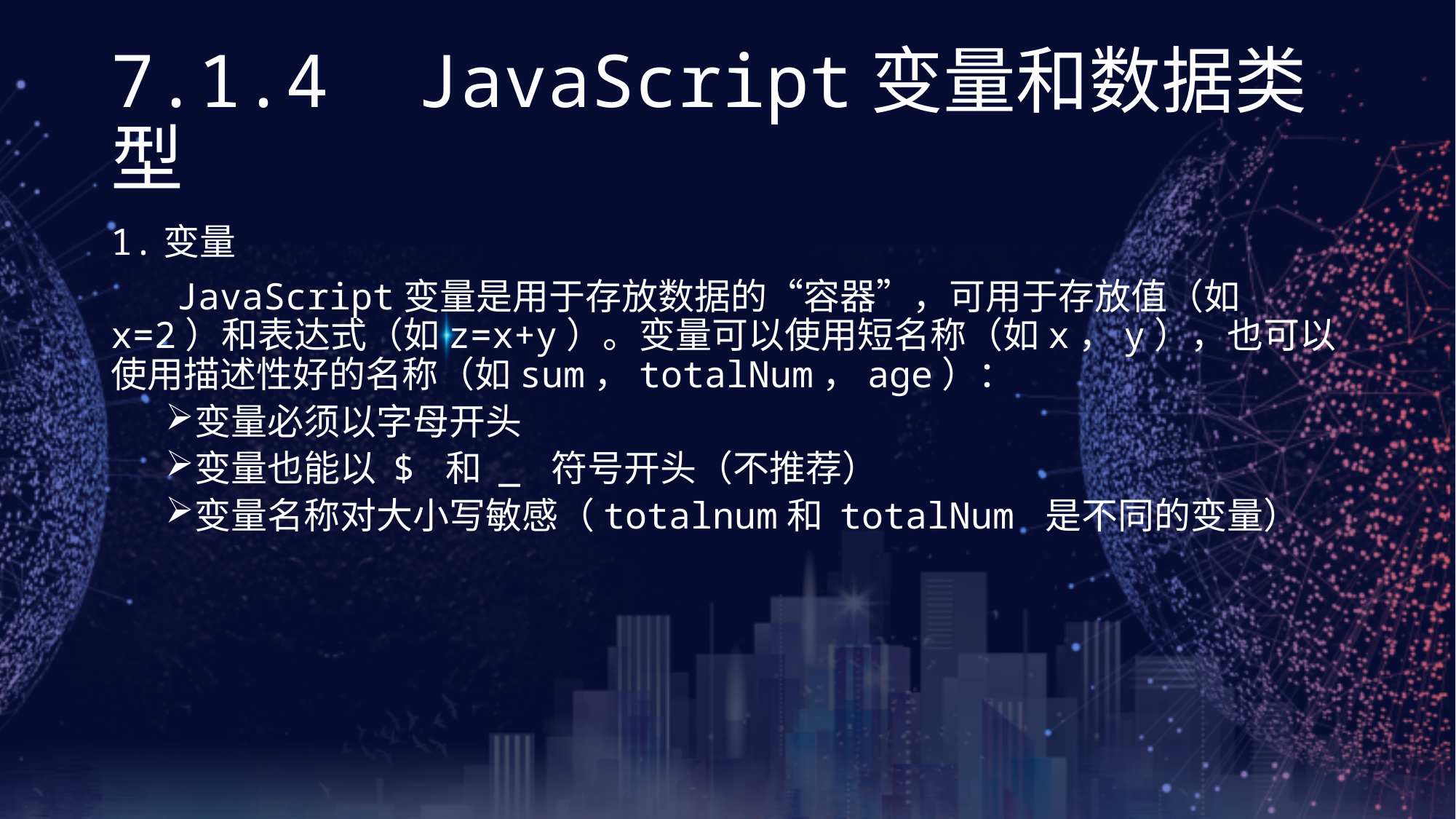

# 7.1.4  JavaScript变量和数据类型
1.变量
   JavaScript变量是用于存放数据的“容器”，可用于存放值（如x=2）和表达式（如z=x+y）。变量可以使用短名称（如x，y），也可以使用描述性好的名称（如sum，totalNum，age）：
变量必须以字母开头
变量也能以 $ 和 _ 符号开头（不推荐）
变量名称对大小写敏感（totalnum和 totalNum 是不同的变量）